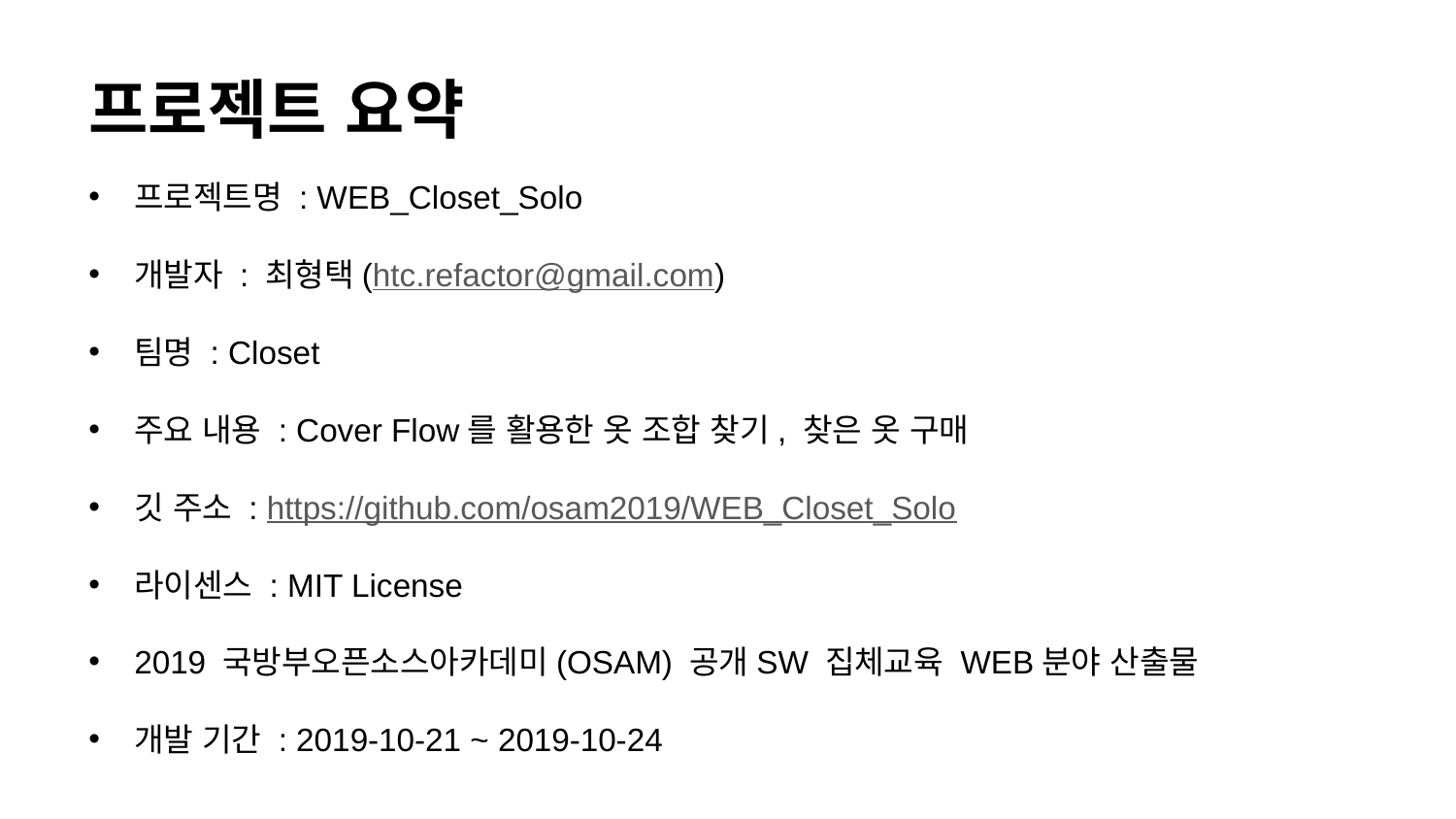

프로젝트 요약
프로젝트명 : WEB_Closet_Solo
개발자 : 최형택(htc.refactor@gmail.com)
팀명 : Closet
주요 내용 : Cover Flow를 활용한 옷 조합 찾기, 찾은 옷 구매
깃 주소 : https://github.com/osam2019/WEB_Closet_Solo
라이센스 : MIT License
2019 국방부오픈소스아카데미(OSAM) 공개SW 집체교육 WEB분야 산출물
개발 기간 : 2019-10-21 ~ 2019-10-24